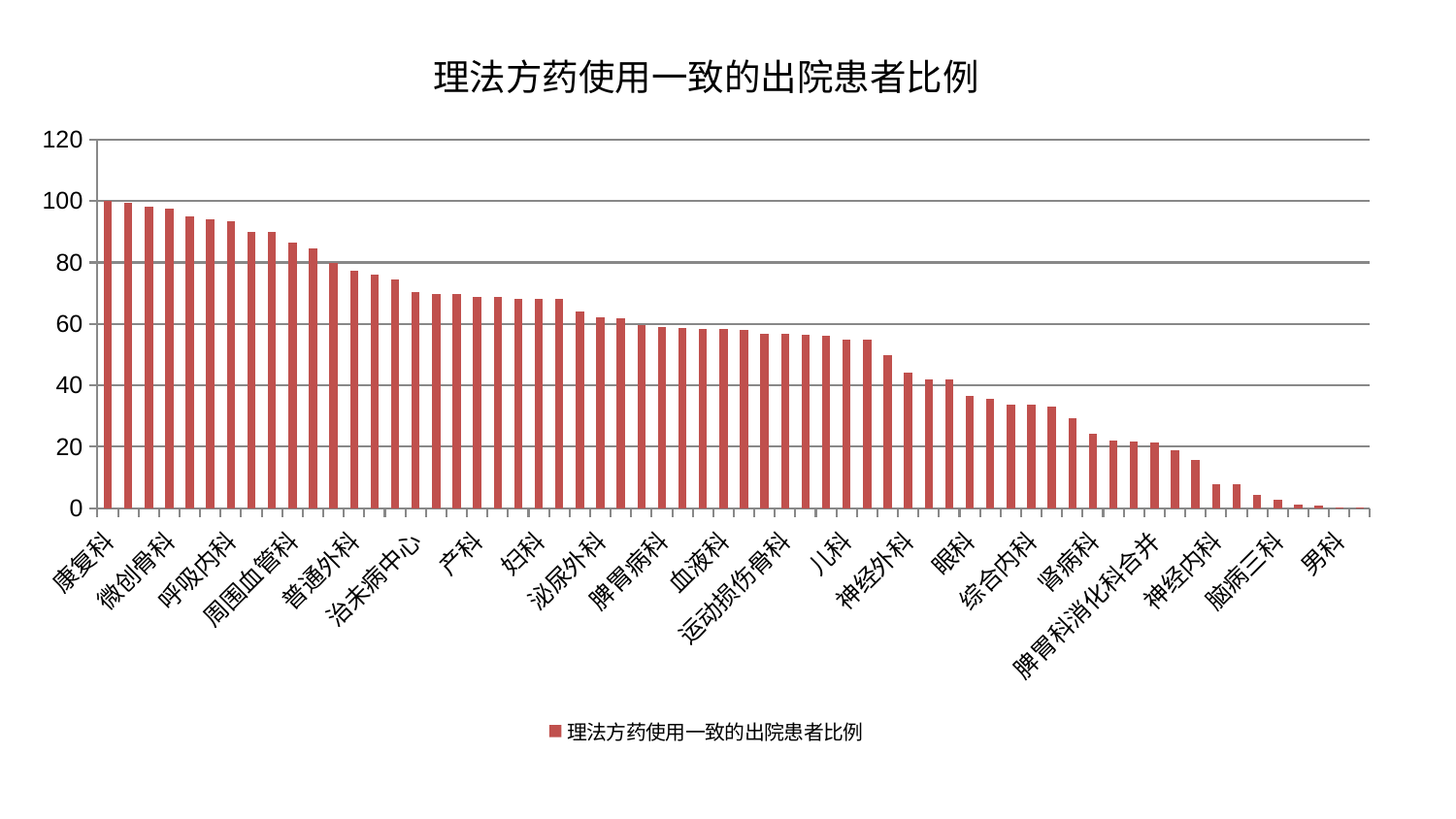

### Chart: 理法方药使用一致的出院患者比例

| Category | 理法方药使用一致的出院患者比例 |
|---|---|
| 康复科 | 100.0 |
| 推拿科 | 99.50204235631725 |
| 风湿病科 | 98.15052282851597 |
| 微创骨科 | 97.64092673908405 |
| 中医经典科 | 95.0502395905913 |
| 妇二科 | 94.08761969278375 |
| 呼吸内科 | 93.57155200294628 |
| 心病三科 | 90.07257582441467 |
| 肾脏内科 | 90.0045240765725 |
| 周围血管科 | 86.43957691755368 |
| 老年医学科 | 84.63684041001531 |
| 胸外科 | 79.86448007348633 |
| 普通外科 | 77.4412517866617 |
| 骨科 | 76.0365443086215 |
| 针灸科 | 74.49836039004008 |
| 治未病中心 | 70.51710789288003 |
| 创伤骨科 | 69.75496734149378 |
| 耳鼻喉科 | 69.66996781507426 |
| 产科 | 68.88764478856105 |
| 心病二科 | 68.77235813320878 |
| 肿瘤内科 | 68.32777688401401 |
| 妇科 | 68.09441710325173 |
| 肝病科 | 68.07082592782045 |
| 消化内科 | 64.08038039016847 |
| 泌尿外科 | 62.27956423745426 |
| 肝胆外科 | 61.88303690500945 |
| 东区重症医学科 | 59.5457540218127 |
| 脾胃病科 | 59.05031958813994 |
| 中医外治中心 | 58.78840889335483 |
| 重症医学科 | 58.337468040629595 |
| 血液科 | 58.24029880369497 |
| 小儿骨科 | 58.09179849814675 |
| 关节骨科 | 56.92515636325884 |
| 运动损伤骨科 | 56.67916152567862 |
| 心血管内科 | 56.595043204557946 |
| 脑病一科 | 56.04014316820393 |
| 儿科 | 55.00378400983911 |
| 东区肾病科 | 54.91600003344277 |
| 乳腺甲状腺外科 | 49.78401350736829 |
| 神经外科 | 44.282929548705276 |
| 显微骨科 | 42.05929878620492 |
| 脑病二科 | 42.017510992448535 |
| 眼科 | 36.65518361871397 |
| 皮肤科 | 35.661056116680406 |
| 小儿推拿科 | 33.76497210497926 |
| 综合内科 | 33.5955777227387 |
| 心病四科 | 32.953710931295824 |
| 内分泌科 | 29.28383643382285 |
| 肾病科 | 24.253679104264588 |
| 妇科妇二科合并 | 22.05392831430505 |
| 西区重症医学科 | 21.798518130211793 |
| 脾胃科消化科合并 | 21.54518575420932 |
| 脊柱骨科 | 18.789608489460058 |
| 口腔科 | 15.621282814989852 |
| 神经内科 | 7.832519489008939 |
| 身心医学科 | 7.723564306734642 |
| 肛肠科 | 4.309201563838322 |
| 脑病三科 | 2.9079965363416664 |
| 心病一科 | 1.139964688819033 |
| 医院 | 0.8283137217282273 |
| 男科 | 0.27039088547469636 |
| 美容皮肤科 | 0.09614005049369406 |
244